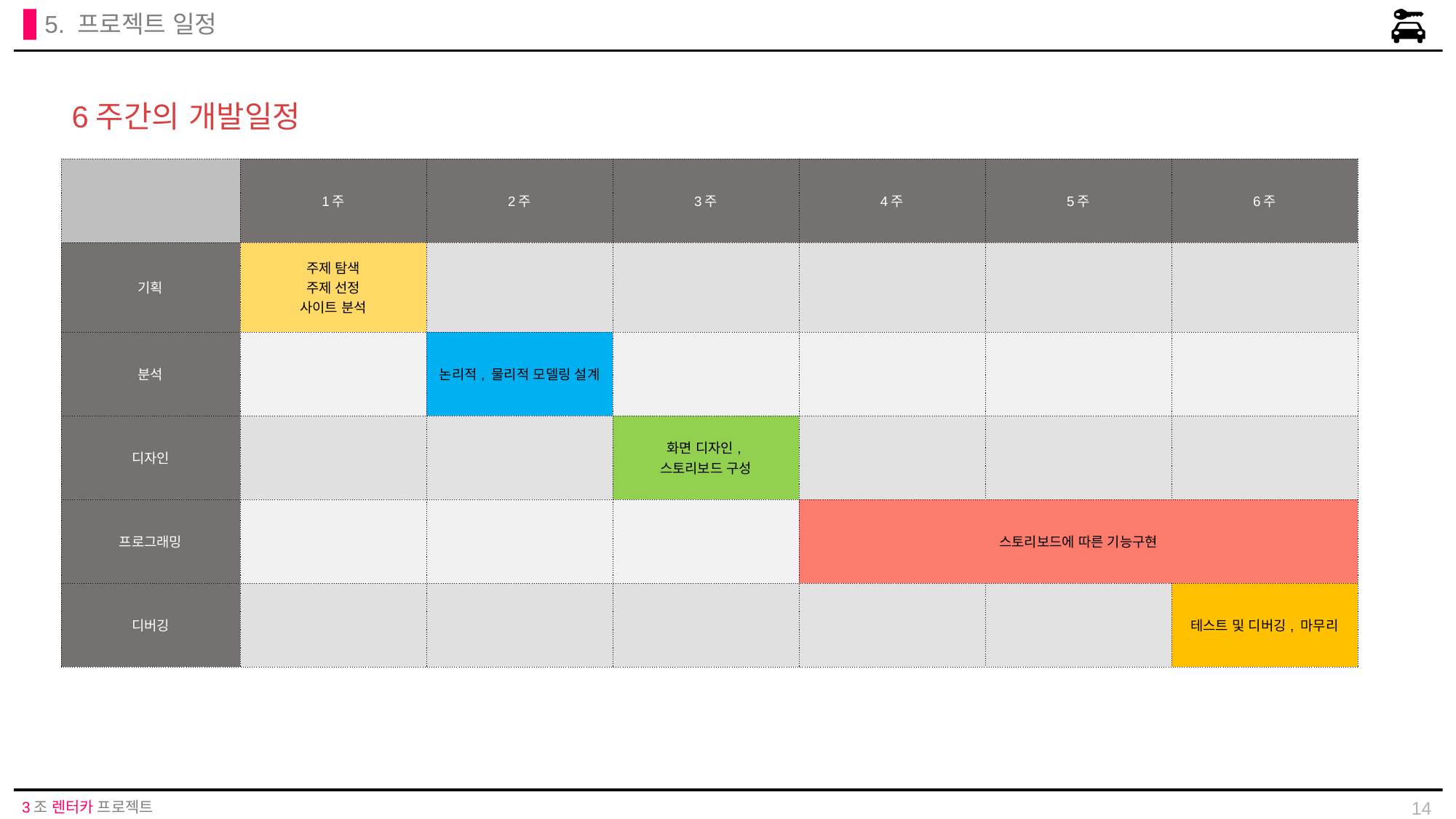

5. 프로젝트 일정
6주간의 개발일정
|  | 1주 | 2주 | 3주 | 4주 | 5주 | 6주 |
| --- | --- | --- | --- | --- | --- | --- |
| 기획 | 주제 탐색 주제 선정 사이트 분석 |  |  |  |  |  |
| 분석 |  | 논리적, 물리적 모델링 설계 |  |  |  |  |
| 디자인 |  |  | 화면 디자인, 스토리보드 구성 |  |  |  |
| 프로그래밍 |  |  |  | 스토리보드에 따른 기능구현 |  |  |
| 디버깅 |  |  |  |  |  | 테스트 및 디버깅, 마무리 |
14